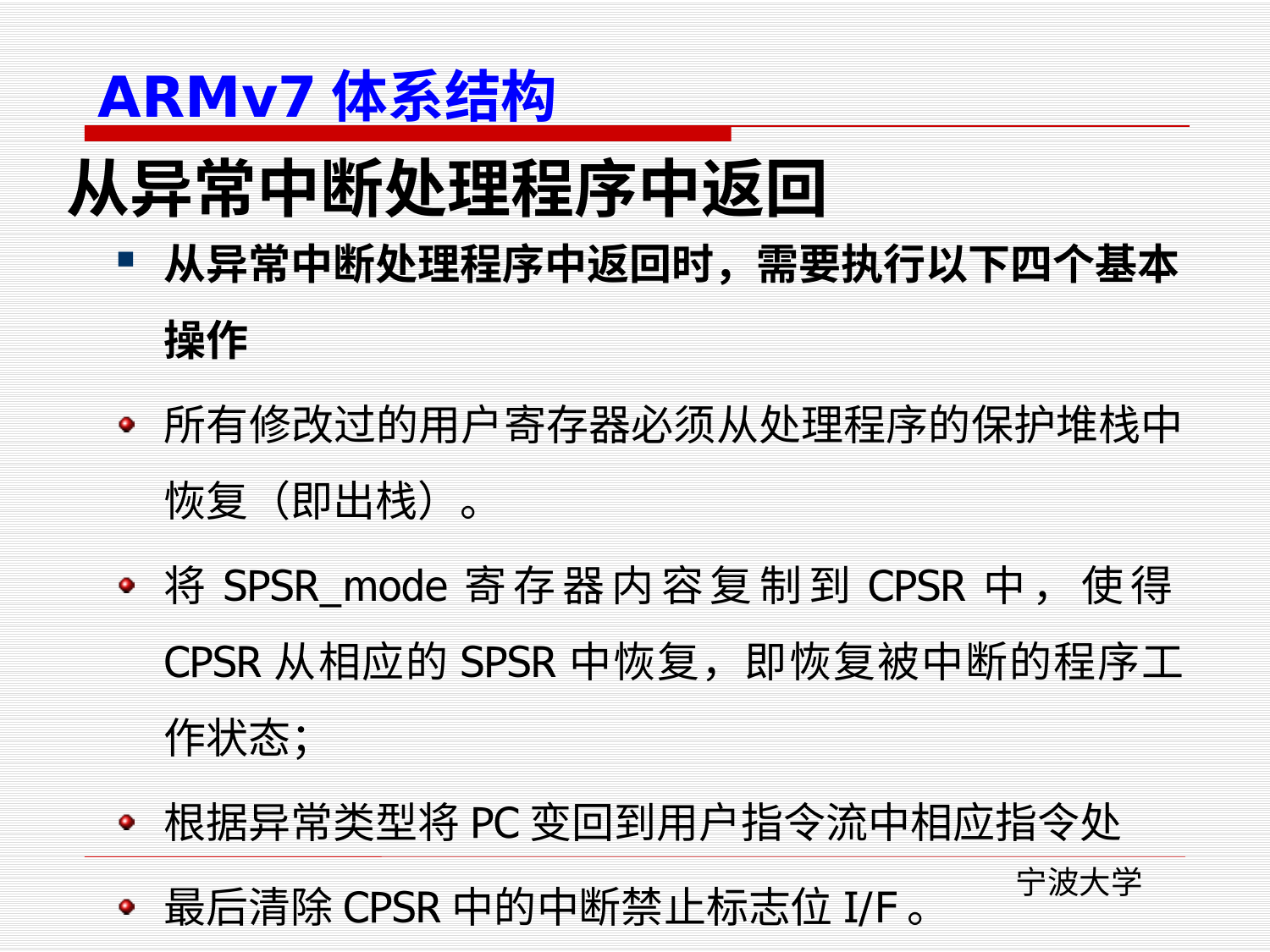

ARMv7体系结构
从异常中断处理程序中返回
从异常中断处理程序中返回时，需要执行以下四个基本操作
所有修改过的用户寄存器必须从处理程序的保护堆栈中恢复（即出栈）。
将SPSR_mode寄存器内容复制到CPSR中，使得CPSR从相应的SPSR中恢复，即恢复被中断的程序工作状态；
根据异常类型将PC变回到用户指令流中相应指令处
最后清除CPSR中的中断禁止标志位I/F。